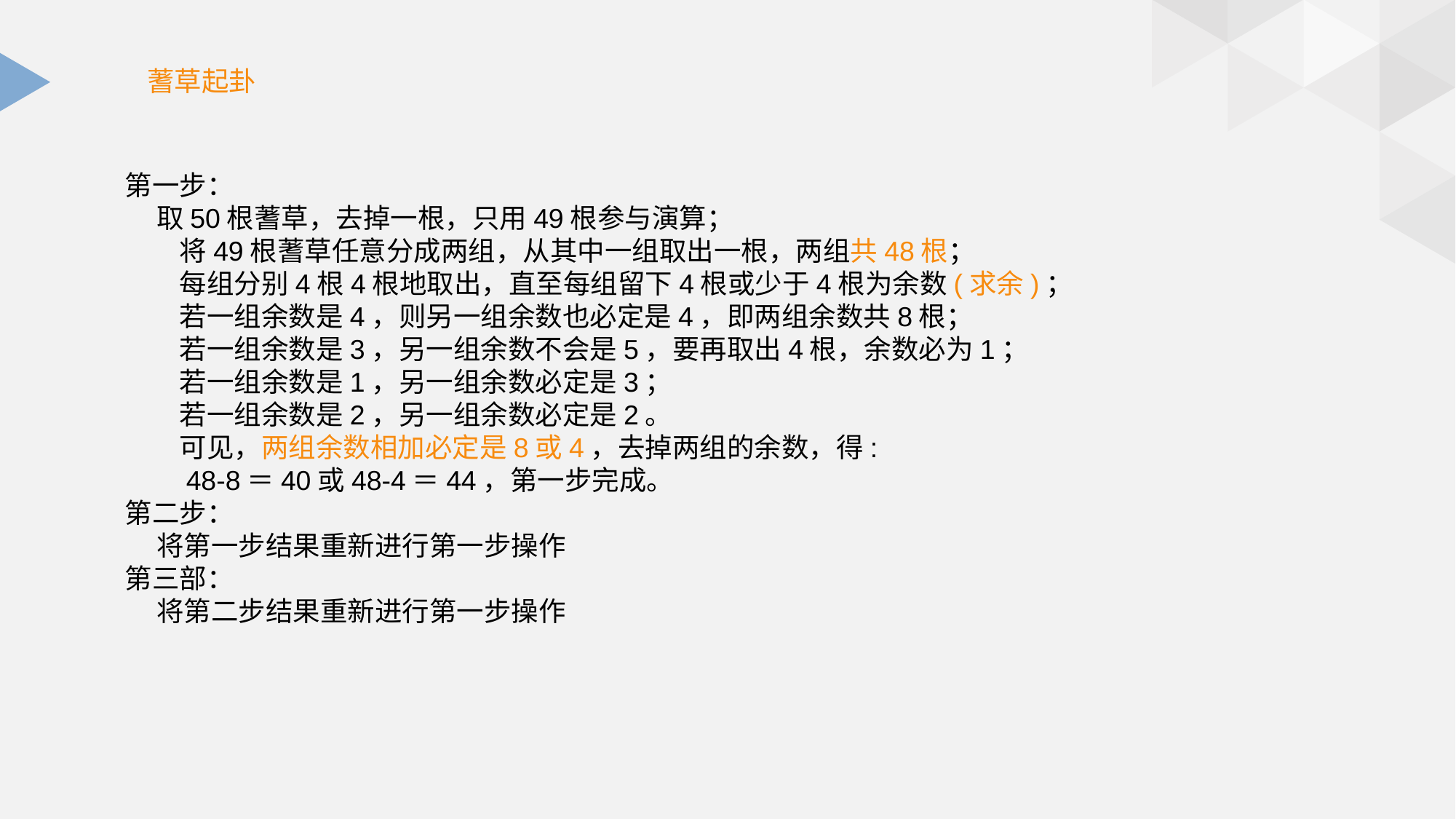

蓍草起卦

第一步：
    取50根蓍草，去掉一根，只用49根参与演算；
　　将49根蓍草任意分成两组，从其中一组取出一根，两组共48根；
　　每组分别4根4根地取出，直至每组留下4根或少于4根为余数(求余)；
　　若一组余数是4，则另一组余数也必定是4，即两组余数共8根；
　　若一组余数是3，另一组余数不会是5，要再取出4根，余数必为1；
　　若一组余数是1，另一组余数必定是3；
　　若一组余数是2，另一组余数必定是2。
　　可见，两组余数相加必定是8或4，去掉两组的余数，得:
　　48-8＝40或48-4＝44，第一步完成。
第二步：
    将第一步结果重新进行第一步操作
第三部：
    将第二步结果重新进行第一步操作